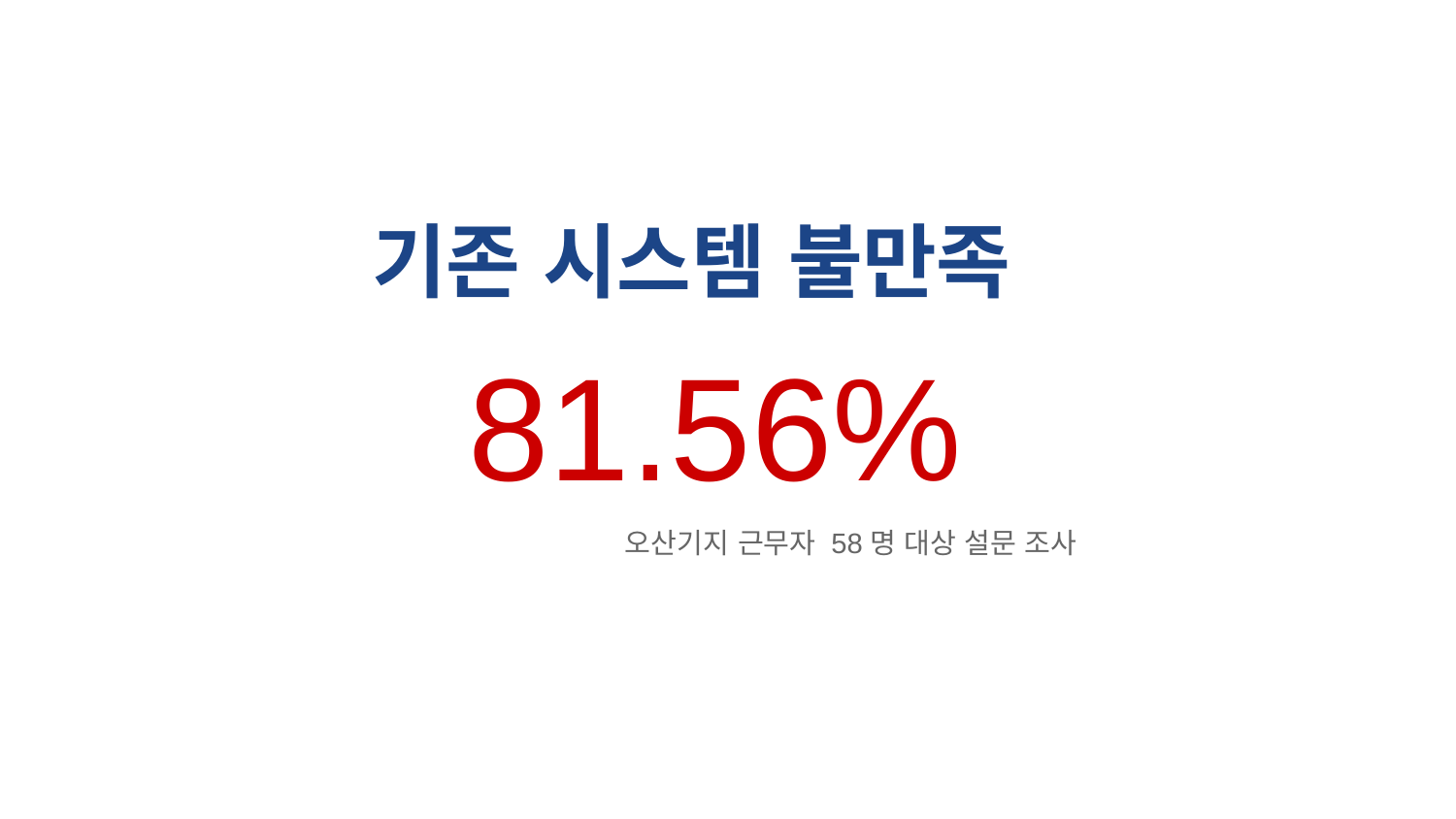

기존 시스템 불만족
81.56%
오산기지 근무자 58명 대상 설문 조사